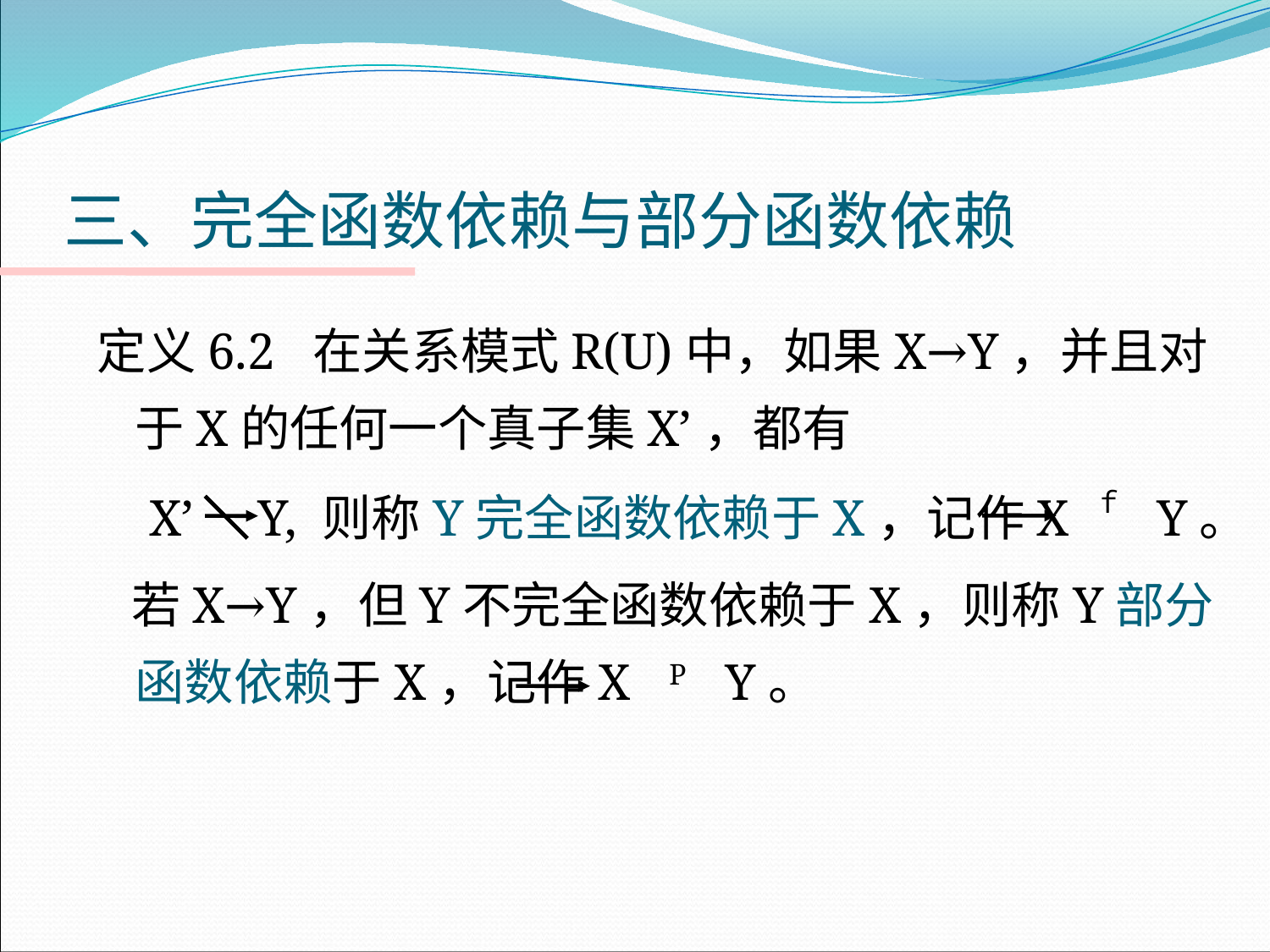

# 三、完全函数依赖与部分函数依赖
定义6.2  在关系模式R(U)中，如果X→Y，并且对于X的任何一个真子集X’，都有
    X’     Y, 则称Y完全函数依赖于X，记作X ｆ  Y。
  若X→Y，但Y不完全函数依赖于X，则称Y部分函数依赖于X，记作X   P   Y。

538